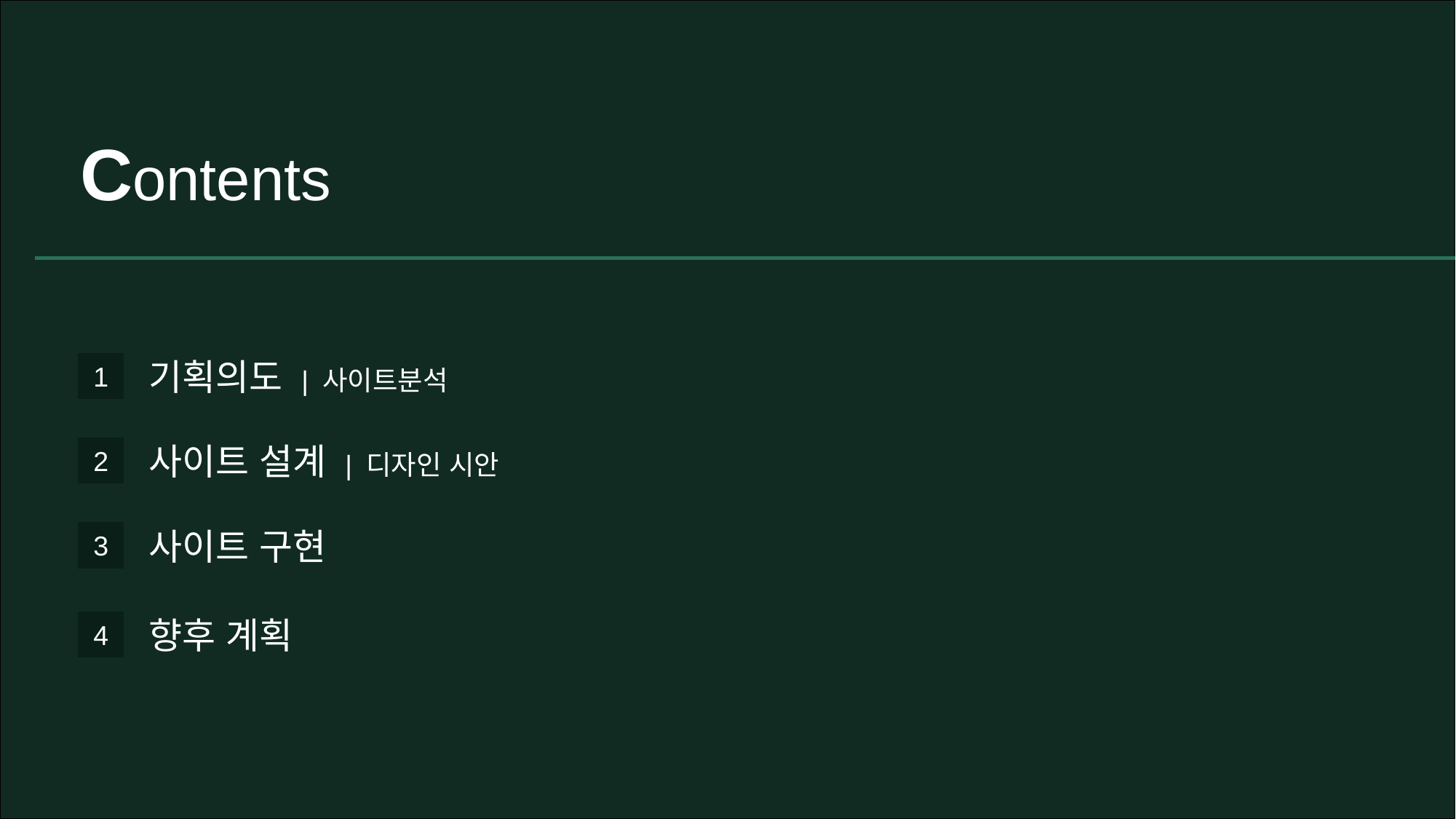

# Contents
1
기획의도 | 사이트분석
2
사이트 설계 | 디자인 시안
3
사이트 구현
4
향후 계획